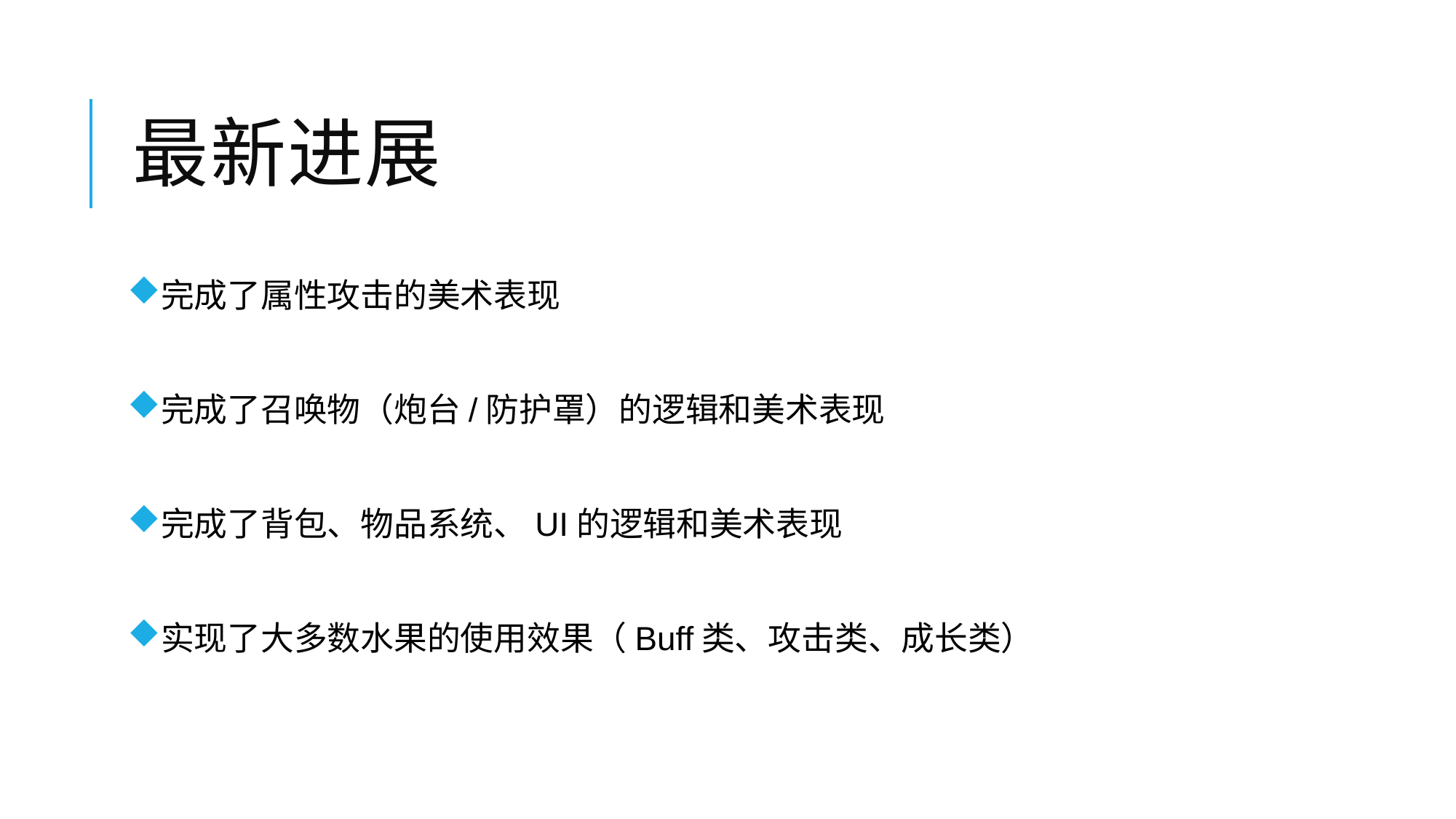

# 最新进展
完成了属性攻击的美术表现

完成了召唤物（炮台/防护罩）的逻辑和美术表现

完成了背包、物品系统、UI的逻辑和美术表现

实现了大多数水果的使用效果（Buff类、攻击类、成长类）